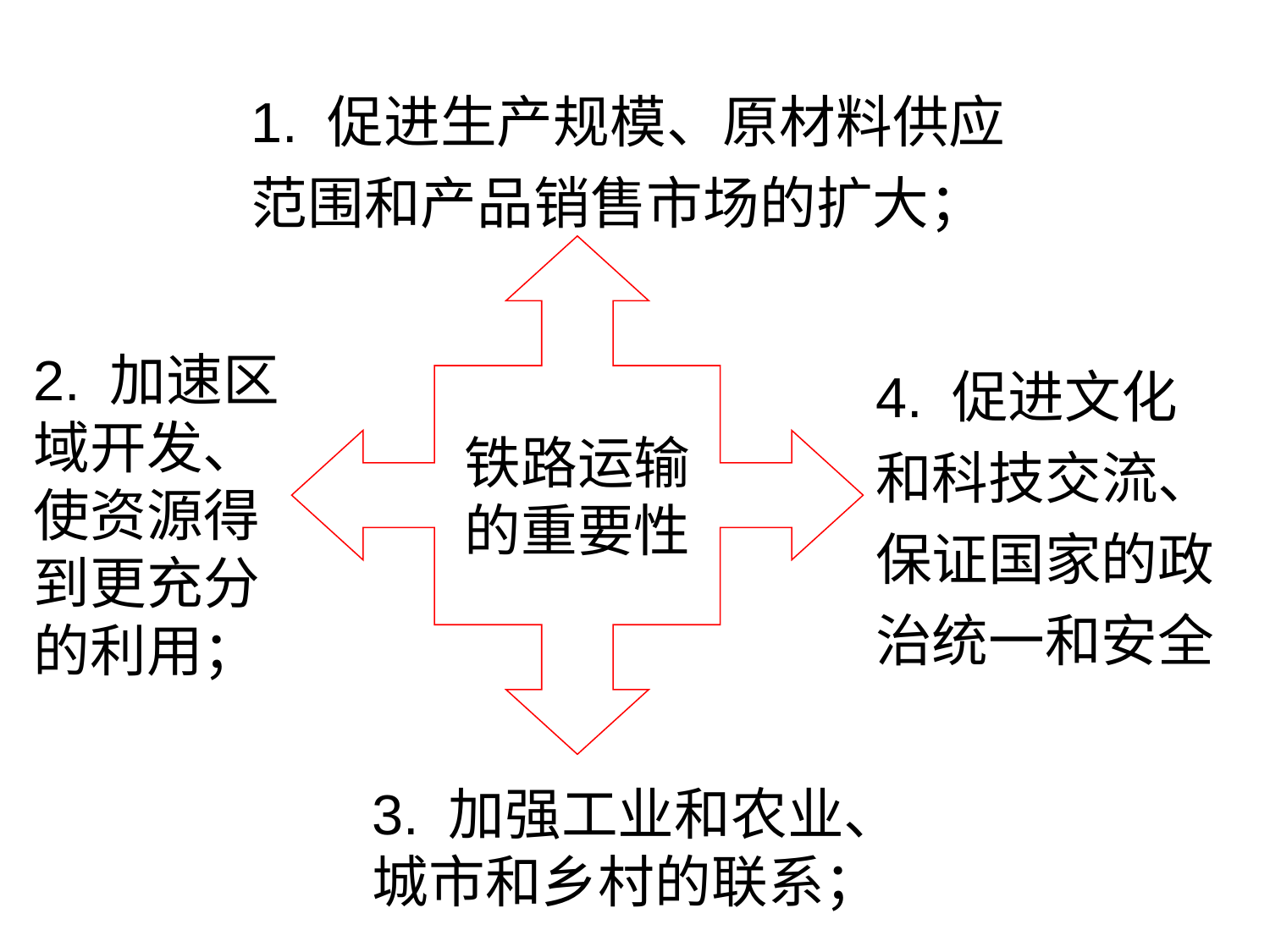

1. 促进生产规模、原材料供应范围和产品销售市场的扩大；
铁路运输
的重要性
2. 加速区域开发、使资源得到更充分的利用；
4. 促进文化和科技交流、保证国家的政治统一和安全
3. 加强工业和农业、城市和乡村的联系；